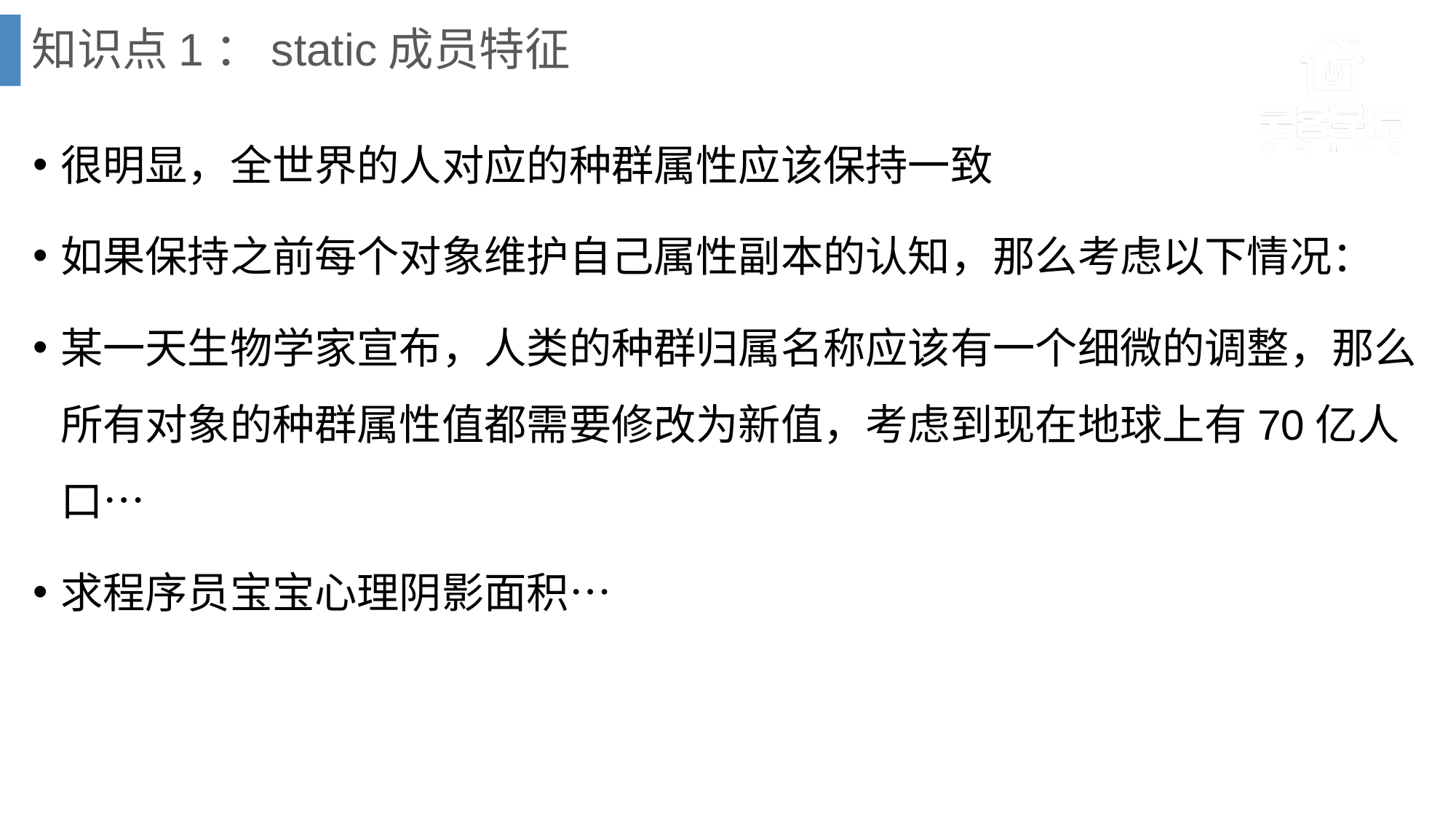

# 知识点1：static成员特征
很明显，全世界的人对应的种群属性应该保持一致
如果保持之前每个对象维护自己属性副本的认知，那么考虑以下情况：
某一天生物学家宣布，人类的种群归属名称应该有一个细微的调整，那么所有对象的种群属性值都需要修改为新值，考虑到现在地球上有70亿人口…
求程序员宝宝心理阴影面积…